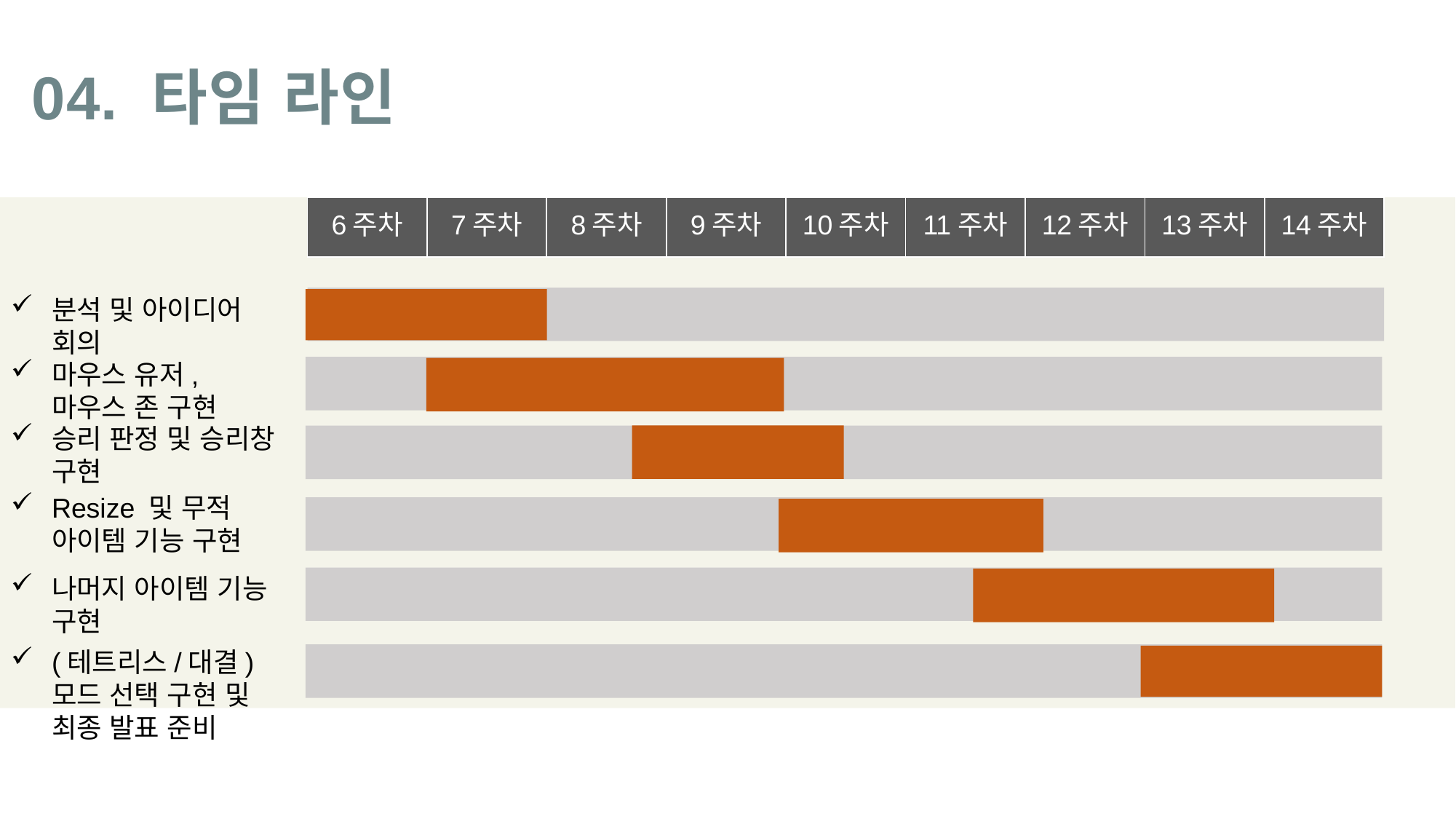

04. 타임 라인

| 6주차 | 7주차 | 8주차 | 9주차 | 10주차 | 11주차 | 12주차 | 13주차 | 14주차 |
| --- | --- | --- | --- | --- | --- | --- | --- | --- |
분석 및 아이디어 회의

마우스 유저, 마우스 존 구현

승리 판정 및 승리창 구현

Resize 및 무적 아이템 기능 구현

나머지 아이템 기능 구현

(테트리스/대결)모드 선택 구현 및 최종 발표 준비